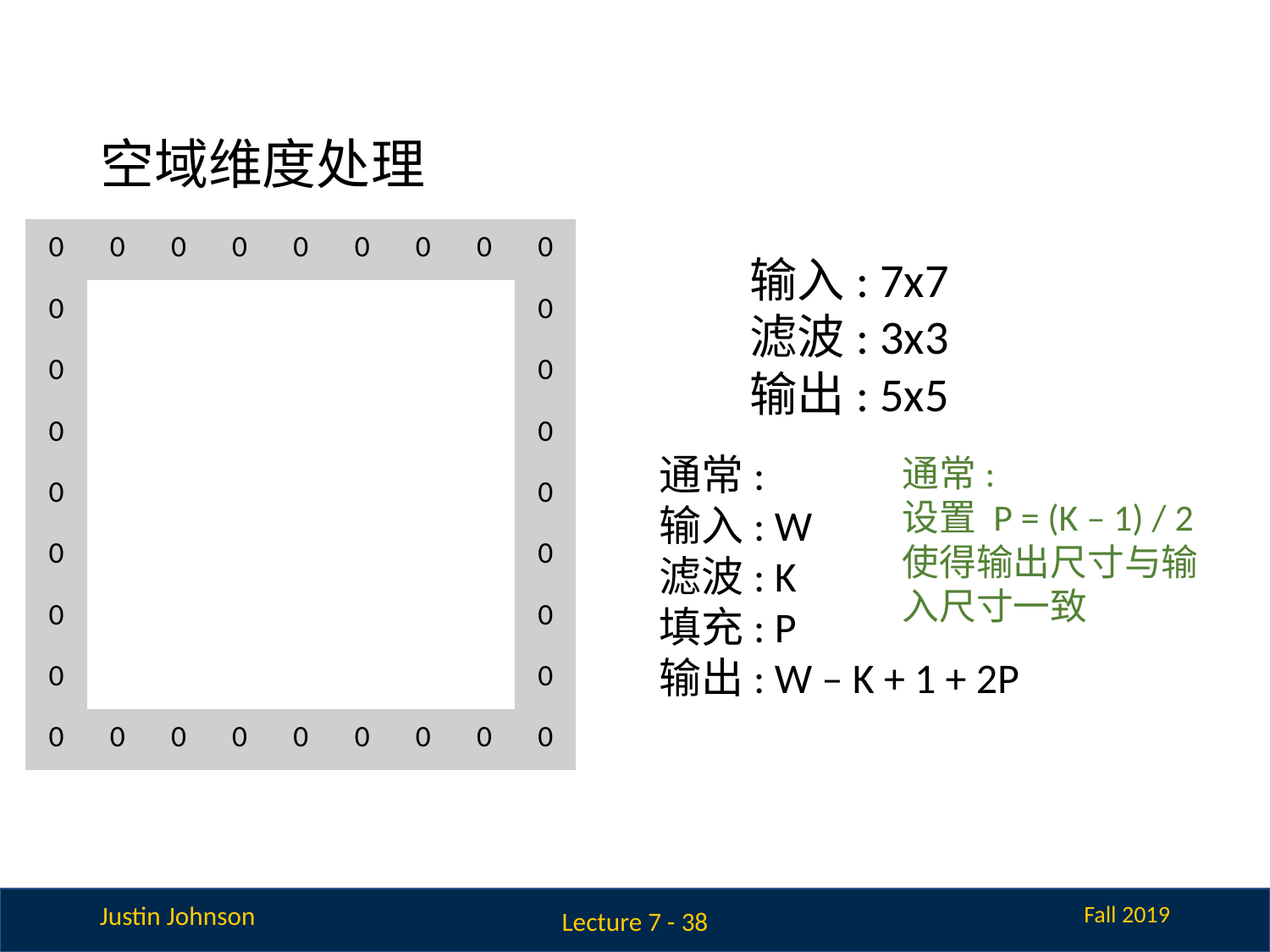

# 空域维度处理
| 0 | 0 | 0 | 0 | 0 | 0 | 0 | 0 | 0 |
| --- | --- | --- | --- | --- | --- | --- | --- | --- |
| 0 |  |  |  |  |  |  |  | 0 |
| 0 |  |  |  |  |  |  |  | 0 |
| 0 |  |  |  |  |  |  |  | 0 |
| 0 |  |  |  |  |  |  |  | 0 |
| 0 |  |  |  |  |  |  |  | 0 |
| 0 |  |  |  |  |  |  |  | 0 |
| 0 |  |  |  |  |  |  |  | 0 |
| 0 | 0 | 0 | 0 | 0 | 0 | 0 | 0 | 0 |
输入: 7x7
滤波: 3x3
输出: 5x5

通常:
输入: W
滤波: K
填充: P
输出: W – K + 1 + 2P
通常:
设置 P = (K – 1) / 2 使得输出尺寸与输入尺寸一致
Lecture 7 - 38